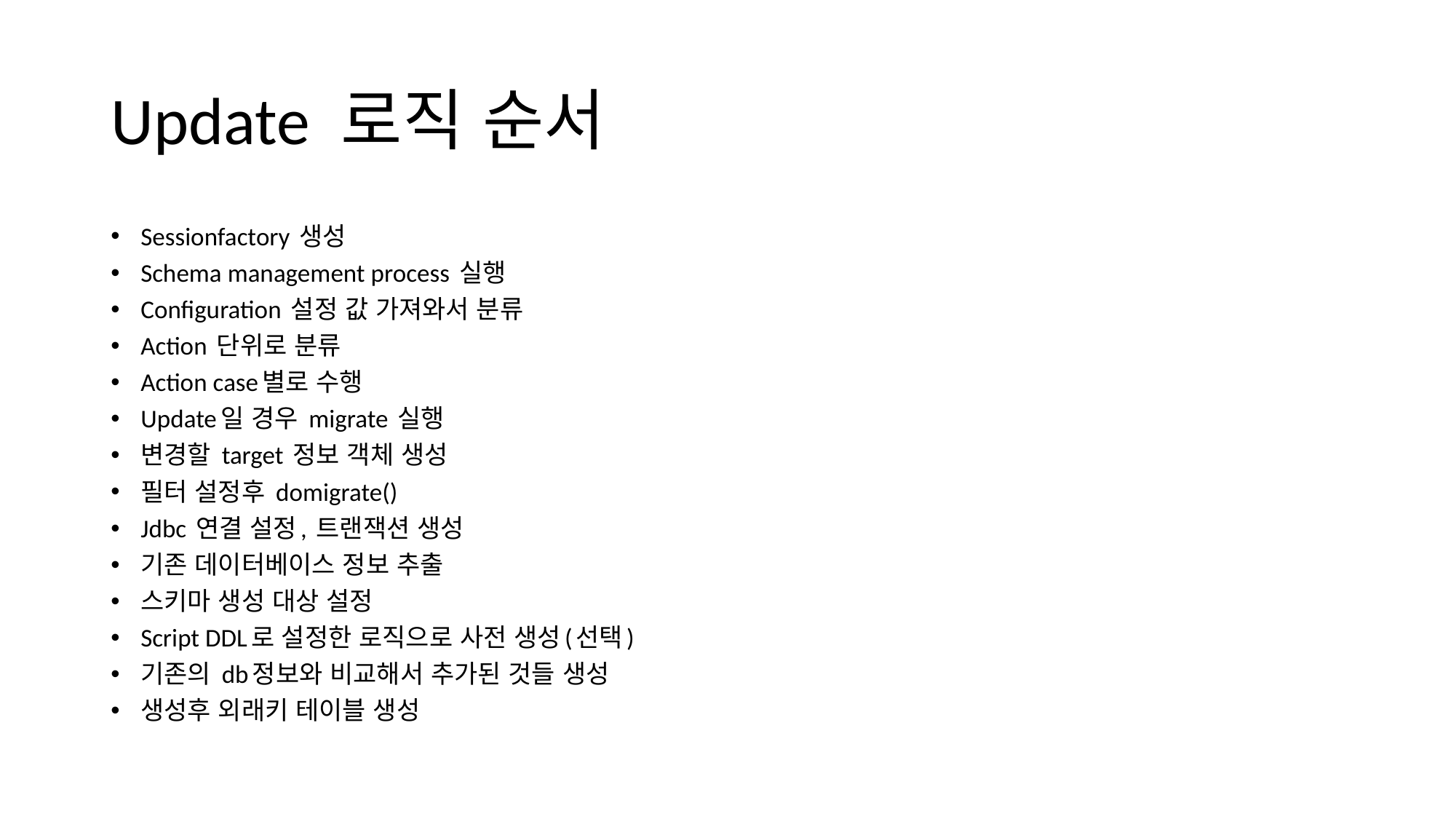

# Update 로직 순서
Sessionfactory 생성
Schema management process 실행
Configuration 설정 값 가져와서 분류
Action 단위로 분류
Action case별로 수행
Update일 경우 migrate 실행
변경할 target 정보 객체 생성
필터 설정후 domigrate()
Jdbc 연결 설정, 트랜잭션 생성
기존 데이터베이스 정보 추출
스키마 생성 대상 설정
Script DDL로 설정한 로직으로 사전 생성(선택)
기존의 db정보와 비교해서 추가된 것들 생성
생성후 외래키 테이블 생성